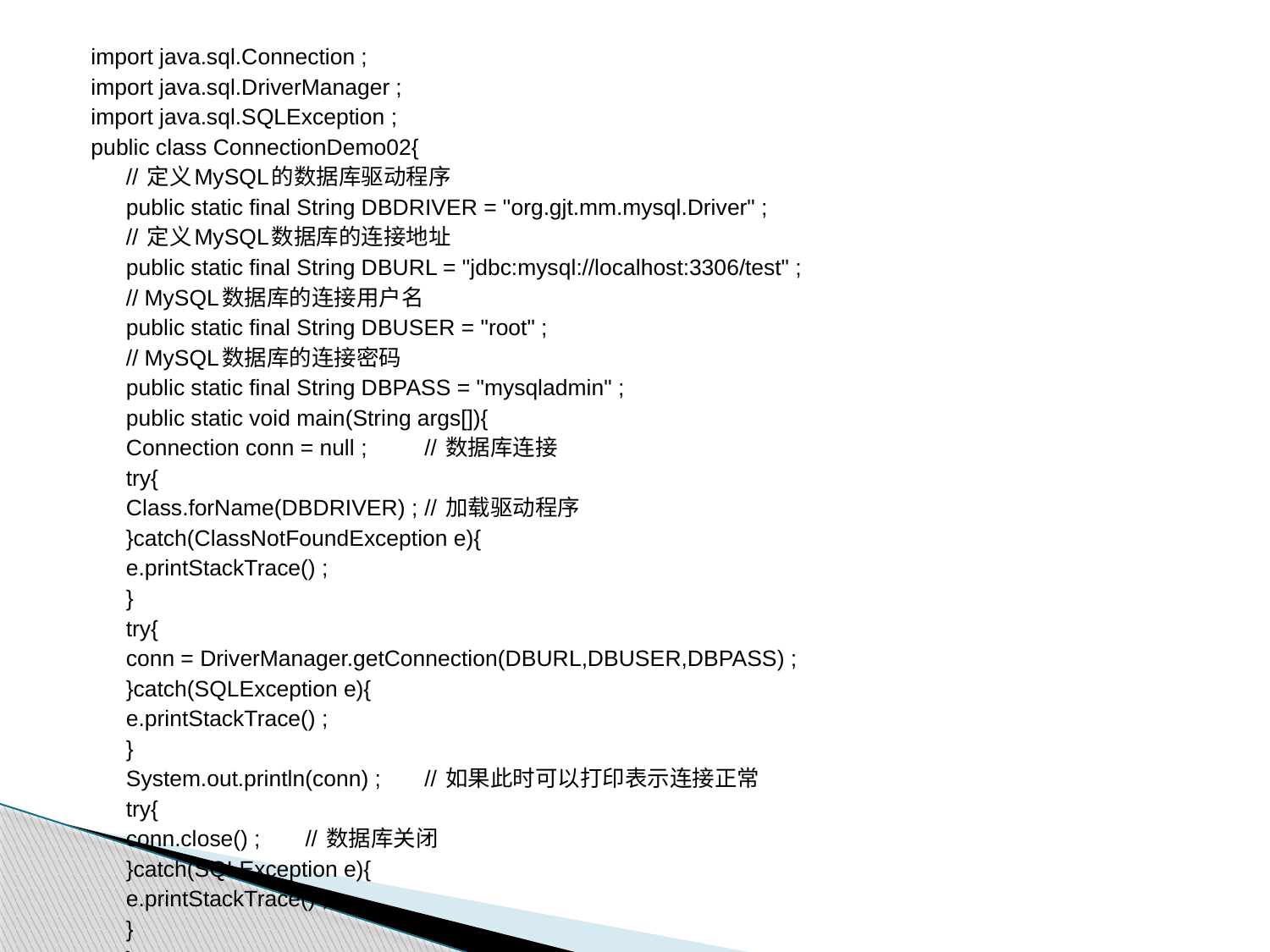

import java.sql.Connection ;
import java.sql.DriverManager ;
import java.sql.SQLException ;
public class ConnectionDemo02{
	// 定义MySQL的数据库驱动程序
	public static final String DBDRIVER = "org.gjt.mm.mysql.Driver" ;
	// 定义MySQL数据库的连接地址
	public static final String DBURL = "jdbc:mysql://localhost:3306/test" ;
	// MySQL数据库的连接用户名
	public static final String DBUSER = "root" ;
	// MySQL数据库的连接密码
	public static final String DBPASS = "mysqladmin" ;
	public static void main(String args[]){
		Connection conn = null ;		// 数据库连接
		try{
			Class.forName(DBDRIVER) ;	// 加载驱动程序
		}catch(ClassNotFoundException e){
			e.printStackTrace() ;
		}
		try{
			conn = DriverManager.getConnection(DBURL,DBUSER,DBPASS) ;
		}catch(SQLException e){
			e.printStackTrace() ;
		}
		System.out.println(conn) ;	// 如果此时可以打印表示连接正常
		try{
			conn.close() ;			// 数据库关闭
		}catch(SQLException e){
			e.printStackTrace() ;
		}
	}
};